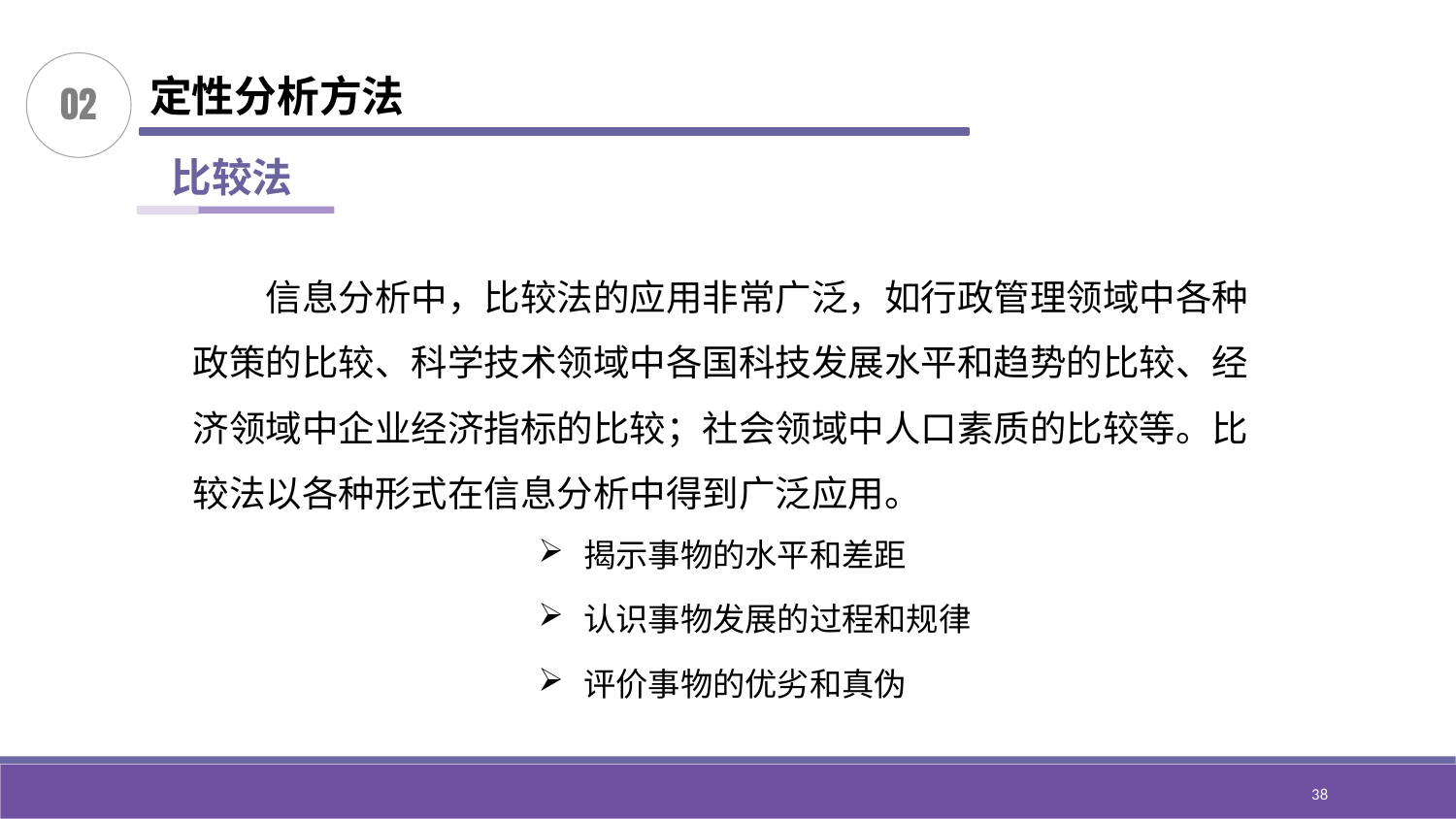

02
定性分析方法

比较法

信息分析中，比较法的应用非常广泛，如行政管理领域中各种政策的比较、科学技术领域中各国科技发展水平和趋势的比较、经济领域中企业经济指标的比较；社会领域中人口素质的比较等。比较法以各种形式在信息分析中得到广泛应用。
揭示事物的水平和差距
认识事物发展的过程和规律
评价事物的优劣和真伪
38